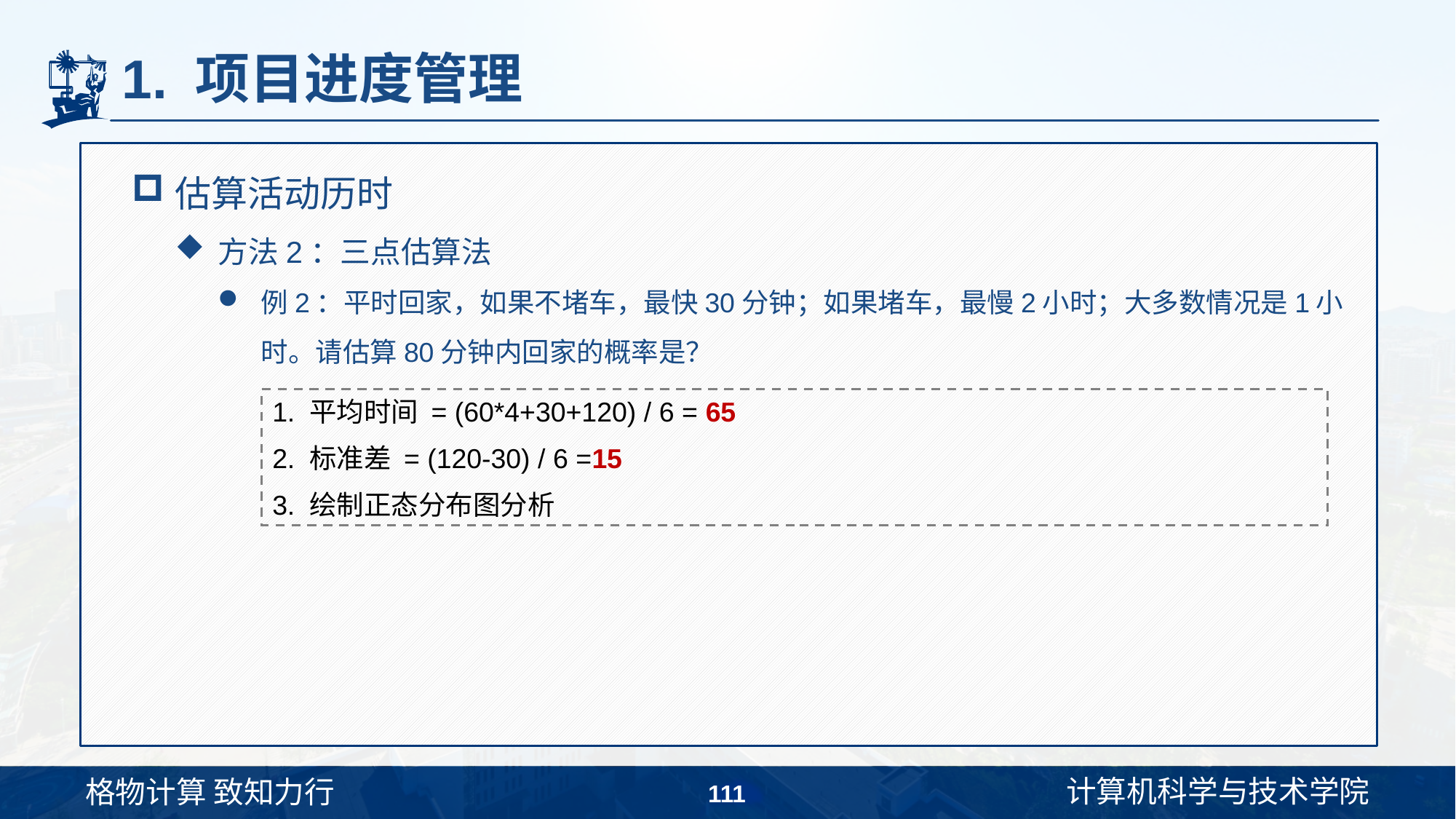

# 1. 项目进度管理
估算活动历时
方法2：三点估算法
例2：平时回家，如果不堵车，最快30分钟；如果堵车，最慢2小时；大多数情况是1小时。请估算80分钟内回家的概率是？
1. 平均时间 = (60*4+30+120) / 6 = 65
2. 标准差 = (120-30) / 6 =15
3. 绘制正态分布图分析
111